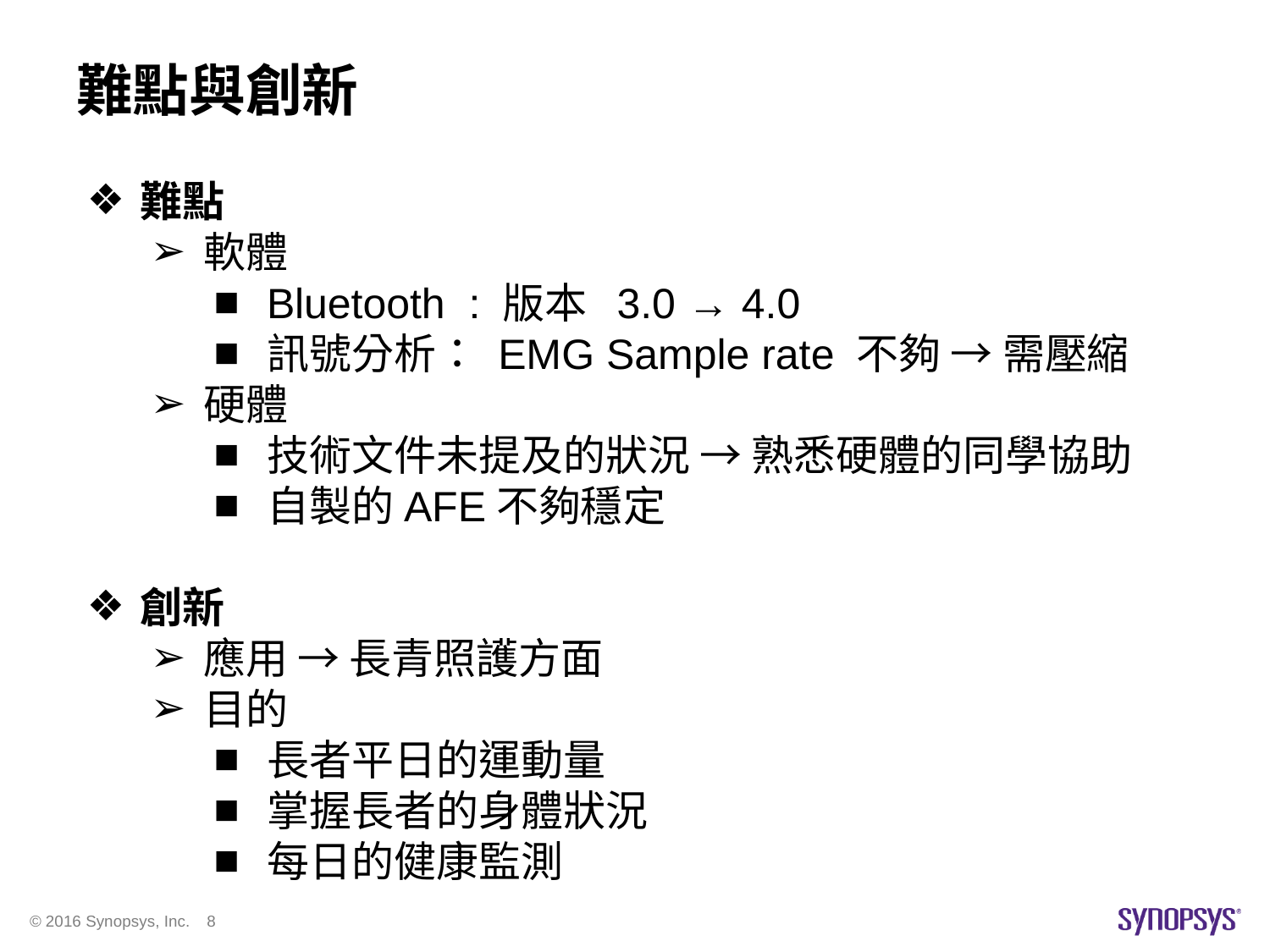

# 難點與創新
難點
軟體
Bluetooth  : 版本  3.0 → 4.0
訊號分析： EMG Sample rate 不夠 → 需壓縮
硬體
技術文件未提及的狀況 → 熟悉硬體的同學協助
自製的AFE不夠穩定

創新
應用 → 長青照護方面
目的
長者平日的運動量
掌握長者的身體狀況
每日的健康監測